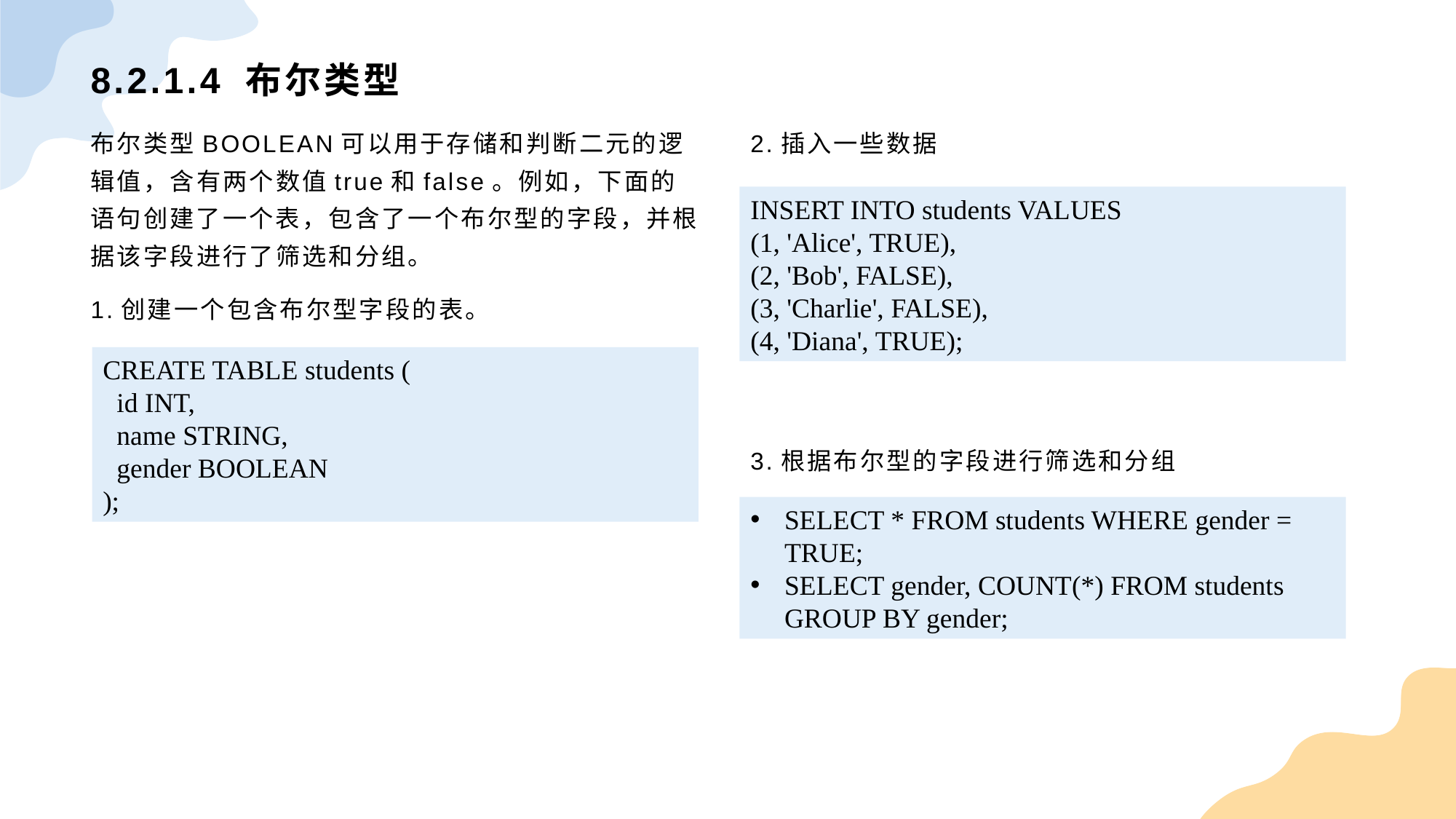

# 8.2.1.4 布尔类型
布尔类型BOOLEAN可以用于存储和判断二元的逻辑值，含有两个数值true和false。例如，下面的语句创建了一个表，包含了一个布尔型的字段，并根据该字段进行了筛选和分组。
1.创建一个包含布尔型字段的表。
2.插入一些数据

3.根据布尔型的字段进行筛选和分组
INSERT INTO students VALUES
(1, 'Alice', TRUE),
(2, 'Bob', FALSE),
(3, 'Charlie', FALSE),
(4, 'Diana', TRUE);
CREATE TABLE students (
  id INT,
  name STRING,
  gender BOOLEAN
);
SELECT * FROM students WHERE gender = TRUE;
SELECT gender, COUNT(*) FROM students GROUP BY gender;